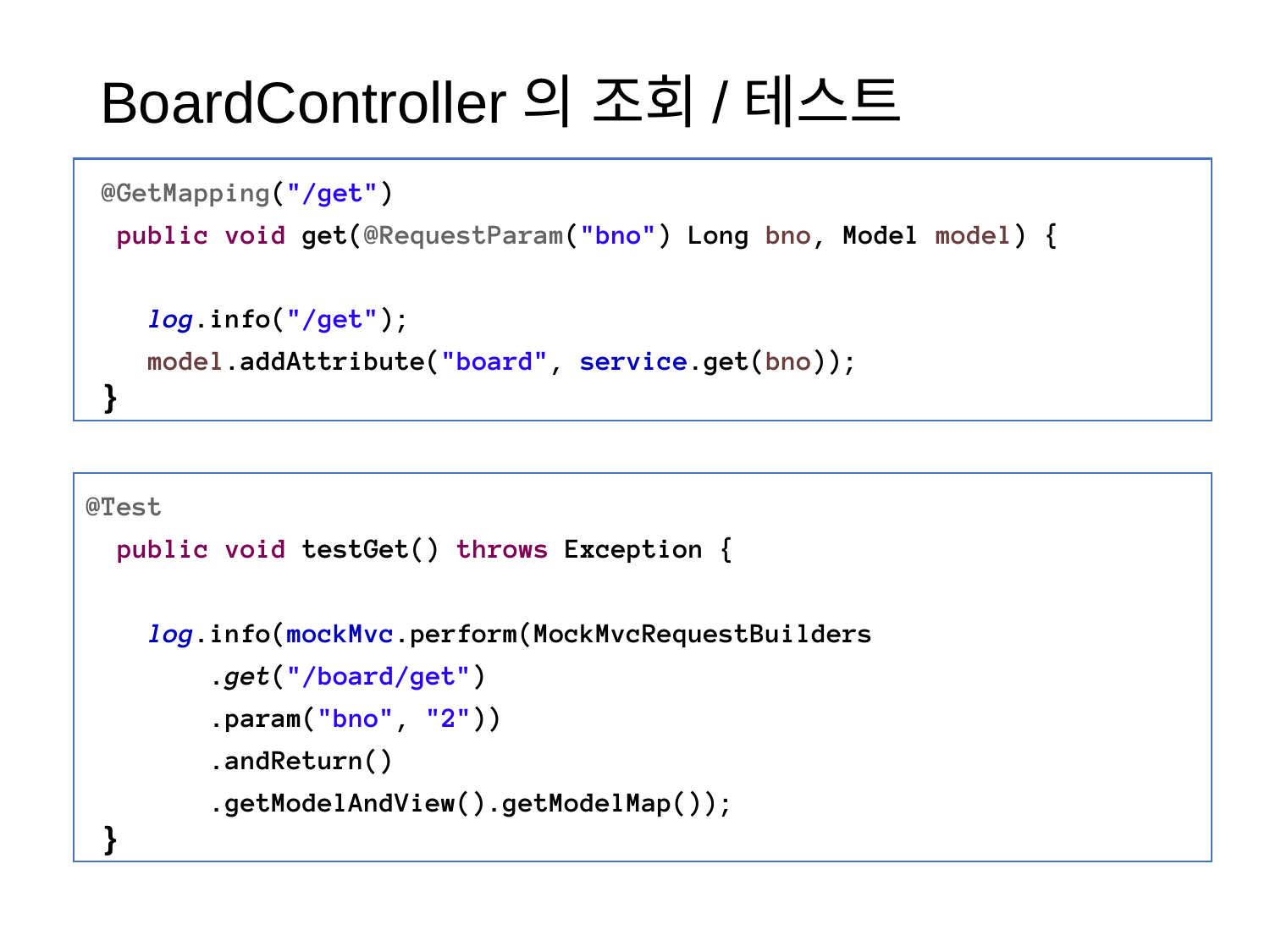

# BoardController의 조회/테스트
 @GetMapping("/get")
  public void get(@RequestParam("bno") Long bno, Model model) {

    log.info("/get");
    model.addAttribute("board", service.get(bno));
  }
@Test
  public void testGet() throws Exception {

    log.info(mockMvc.perform(MockMvcRequestBuilders
        .get("/board/get")
        .param("bno", "2"))
        .andReturn()
        .getModelAndView().getModelMap());
  }